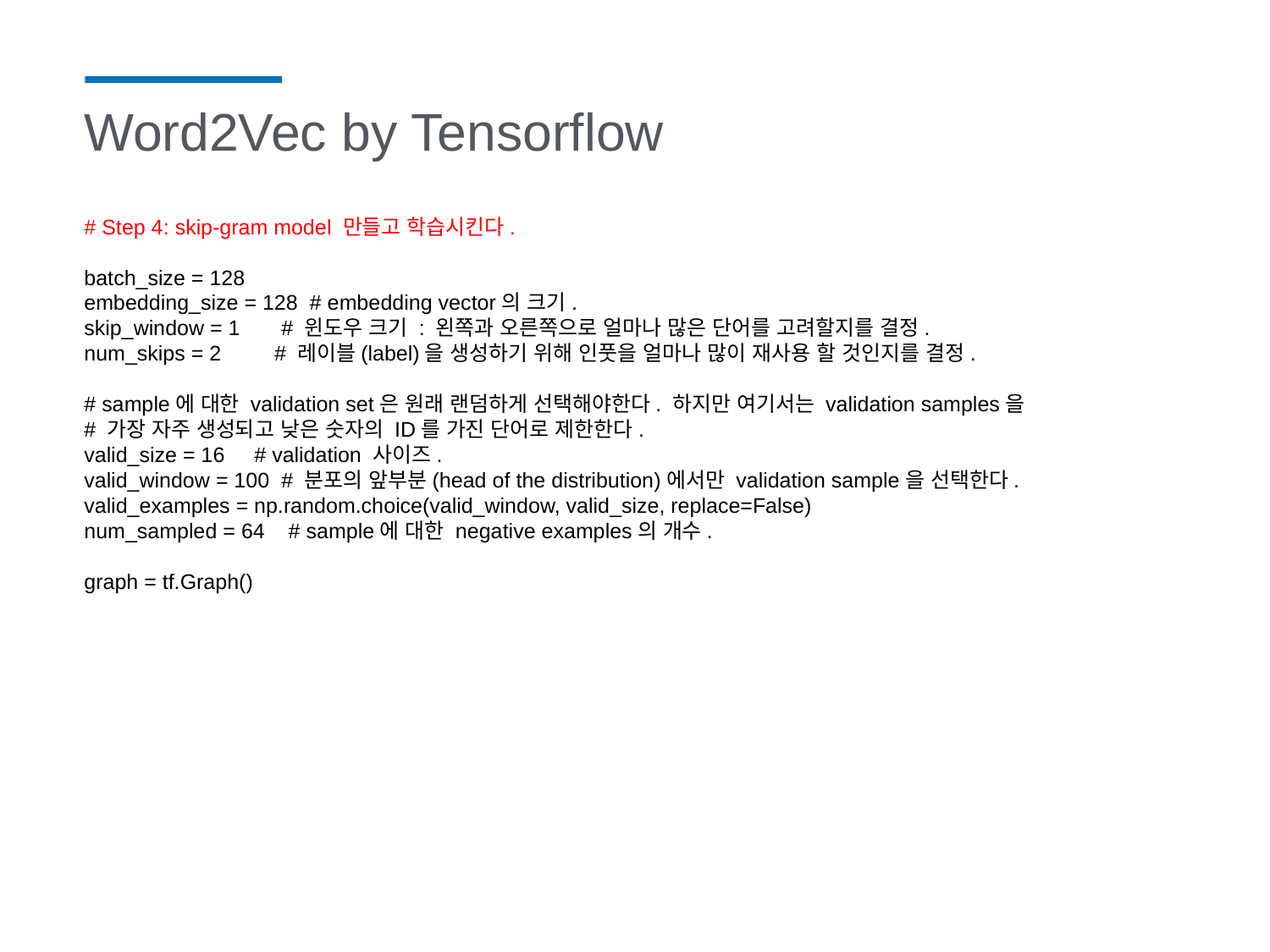

# Word2Vec by Tensorflow
# Step 4: skip-gram model 만들고 학습시킨다.

batch_size = 128
embedding_size = 128  # embedding vector의 크기.
skip_window = 1       # 윈도우 크기 : 왼쪽과 오른쪽으로 얼마나 많은 단어를 고려할지를 결정.
num_skips = 2         # 레이블(label)을 생성하기 위해 인풋을 얼마나 많이 재사용 할 것인지를 결정.

# sample에 대한 validation set은 원래 랜덤하게 선택해야한다. 하지만 여기서는 validation samples을
# 가장 자주 생성되고 낮은 숫자의 ID를 가진 단어로 제한한다.
valid_size = 16     # validation 사이즈.
valid_window = 100  # 분포의 앞부분(head of the distribution)에서만 validation sample을 선택한다.
valid_examples = np.random.choice(valid_window, valid_size, replace=False)
num_sampled = 64    # sample에 대한 negative examples의 개수.

graph = tf.Graph()